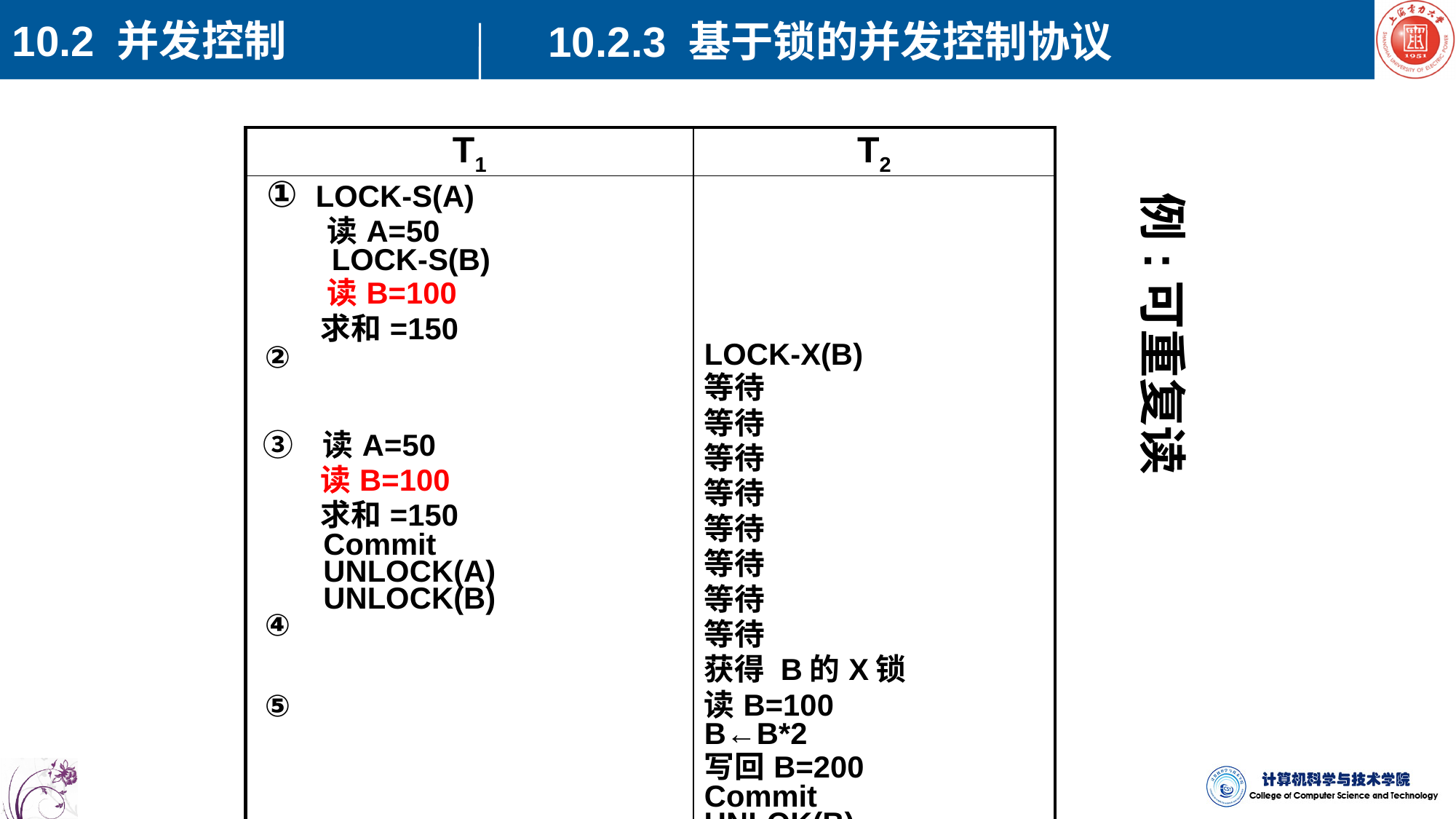

10.2 并发控制
10.2.3 基于锁的并发控制协议
| T1 | T2 |
| --- | --- |
| ①  LOCK-S(A) 读A=50 LOCK-S(B) 读B=100 求和=150 ②     ③ 读A=50 读B=100 求和=150 Commit UNLOCK(A) UNLOCK(B) ④     ⑤ | LOCK-X(B) 等待 等待 等待 等待 等待 等待 等待 等待 获得 B的X锁 读B=100 B←B\*2 写回B=200 Commit UNLOK(B) |
例:可重复读